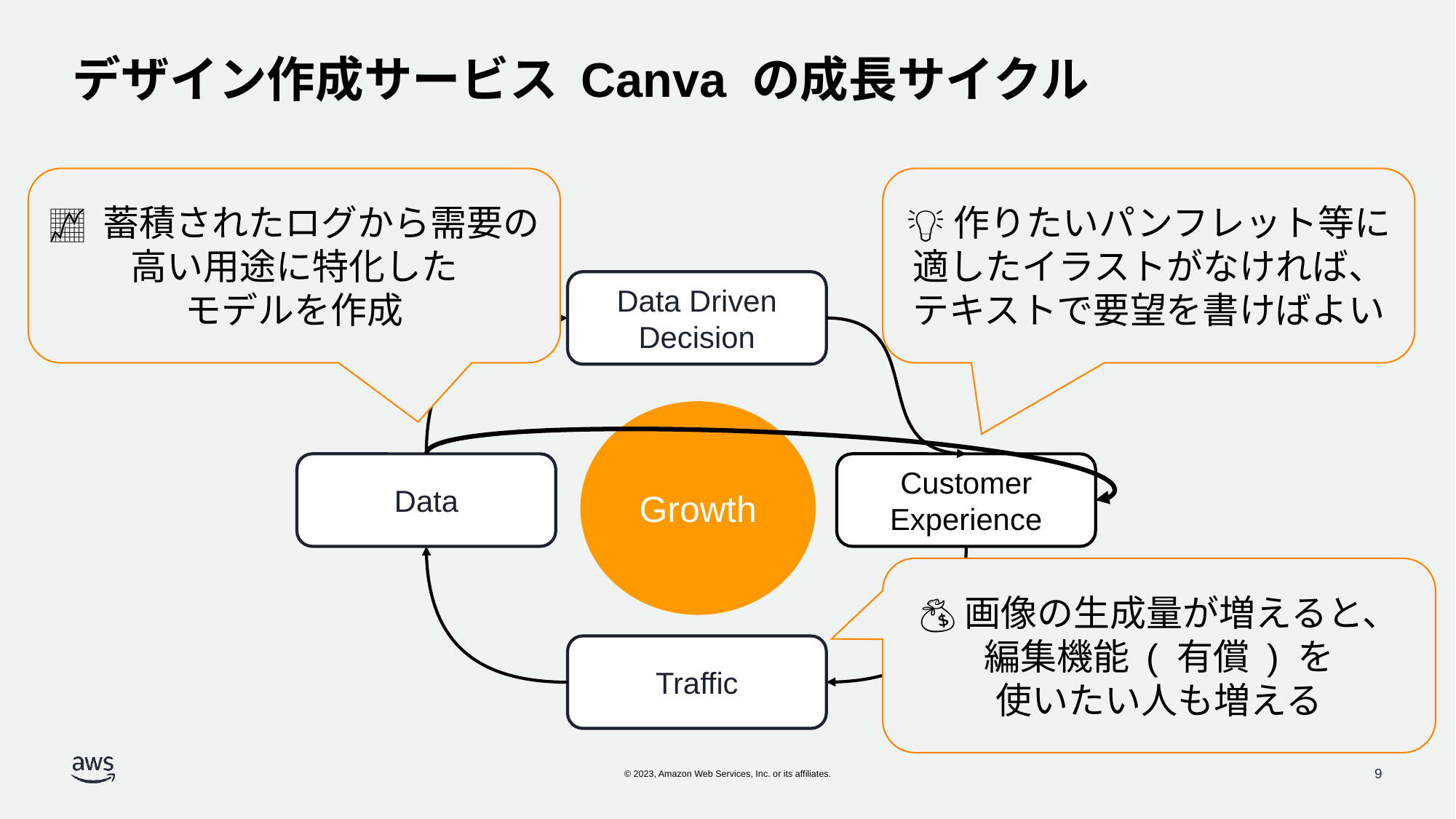

# デザイン作成サービス Canva の成長サイクル
📈 蓄積されたログから需要の高い用途に特化した
モデルを作成
💡作りたいパンフレット等に適したイラストがなければ、
テキストで要望を書けばよい
Data Driven
Decision
Growth
Data
Customer Experience
💰画像の生成量が増えると、
編集機能 ( 有償 ) を
使いたい人も増える
Traffic
9